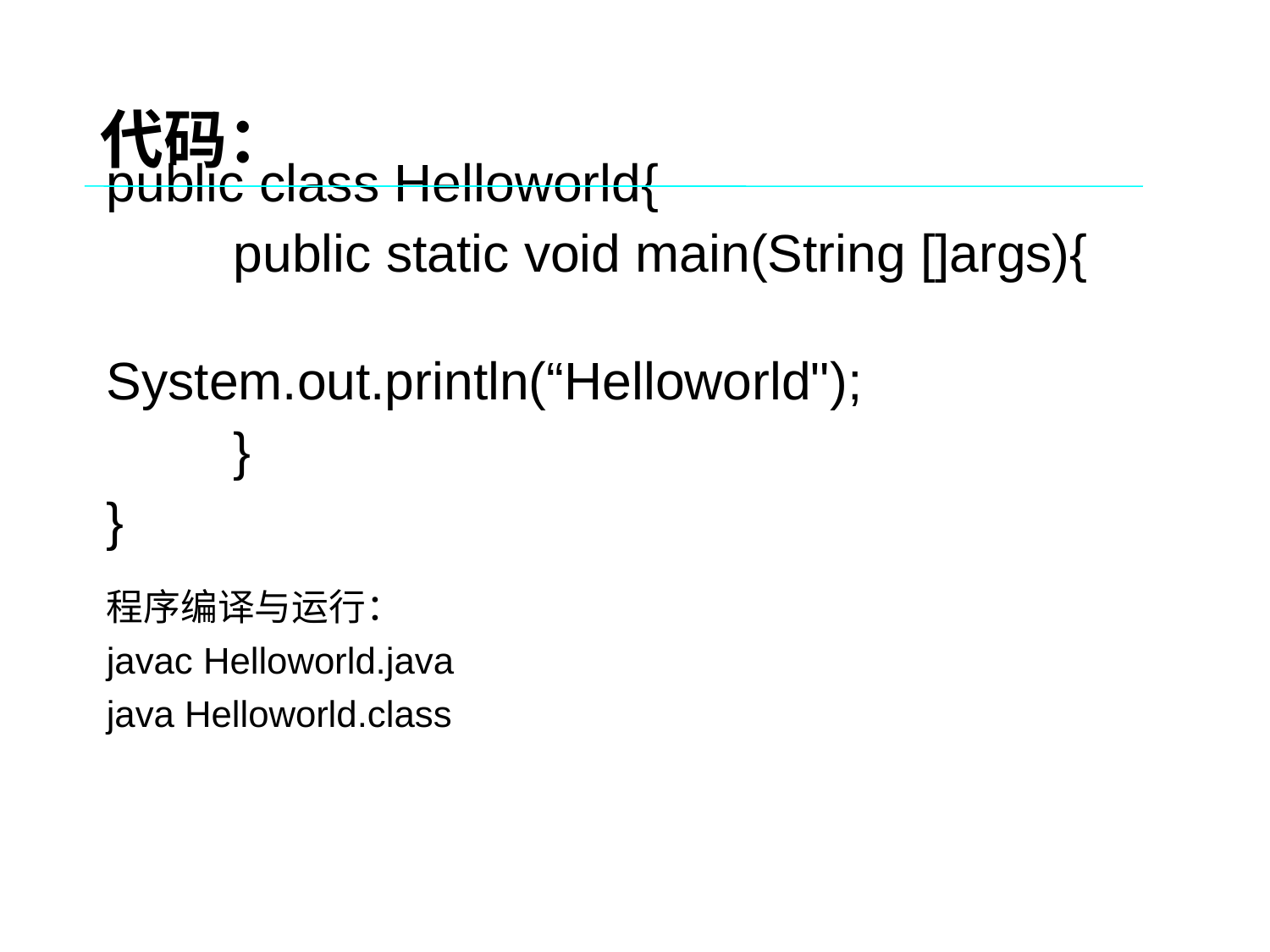

# 代码：

public class Helloworld{
	public static void main(String []args){
		System.out.println(“Helloworld");
	}
}
程序编译与运行：
javac Helloworld.java
java Helloworld.class